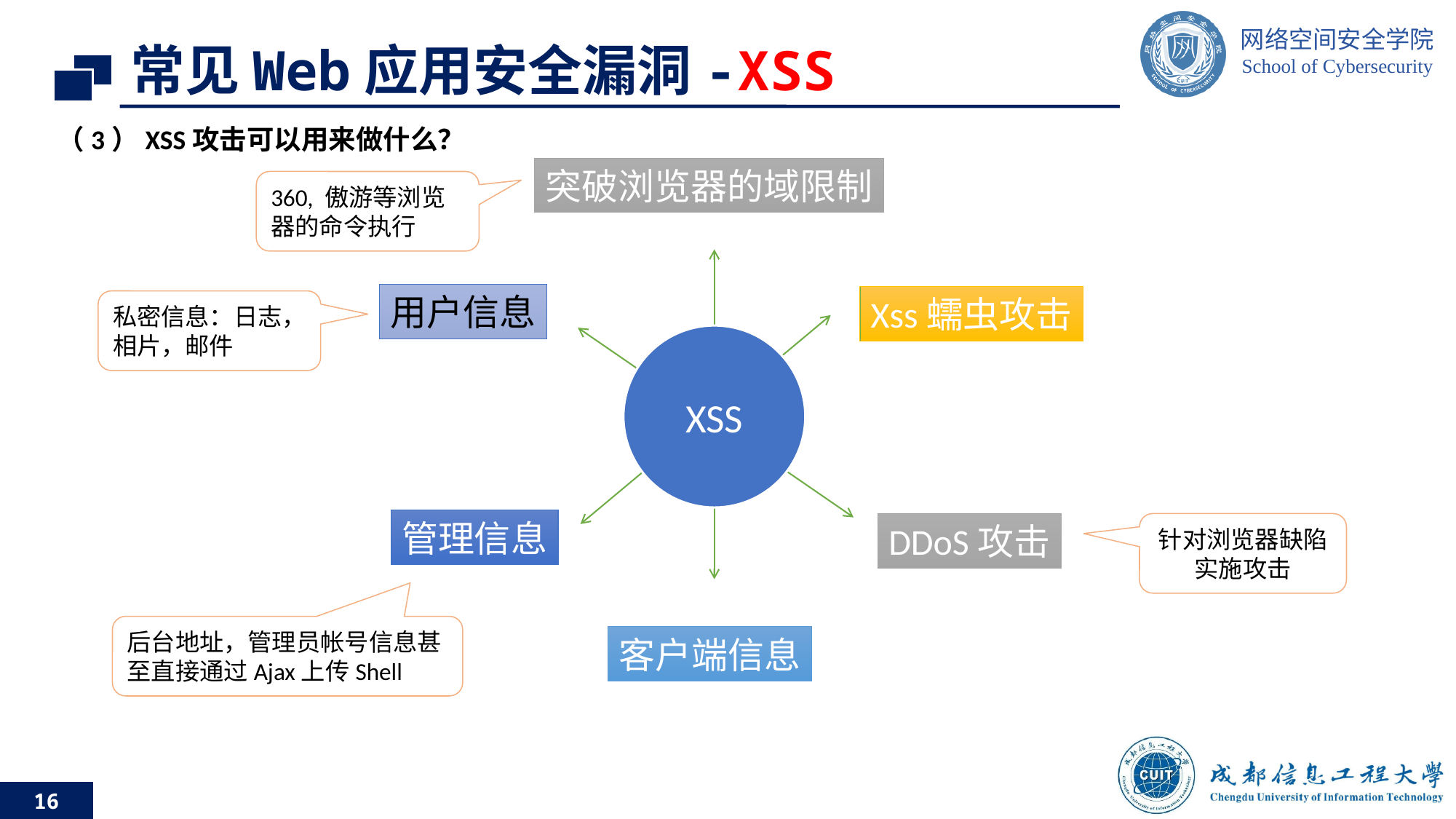

# 常见Web应用安全漏洞-XSS
（3）XSS攻击可以用来做什么？
突破浏览器的域限制
360, 傲游等浏览器的命令执行
用户信息
Xss蠕虫攻击
私密信息：日志，相片，邮件
XSS
管理信息
DDoS攻击
针对浏览器缺陷实施攻击
后台地址，管理员帐号信息甚至直接通过Ajax上传Shell
客户端信息
16